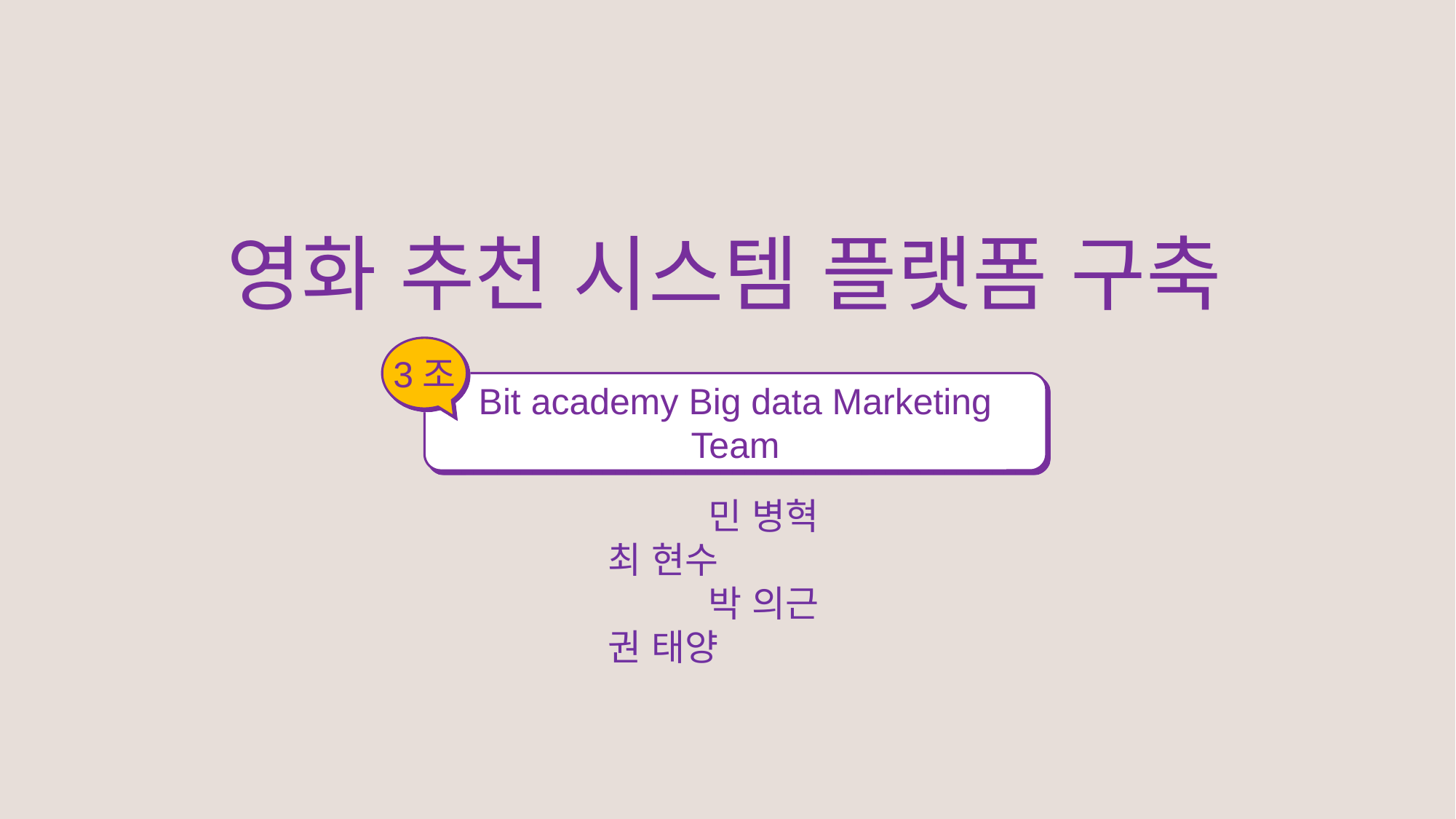

영화 추천 시스템 플랫폼 구축
3조
Bit academy Big data Marketing Team
         민 병혁  최 현수
         박 의근  권 태양